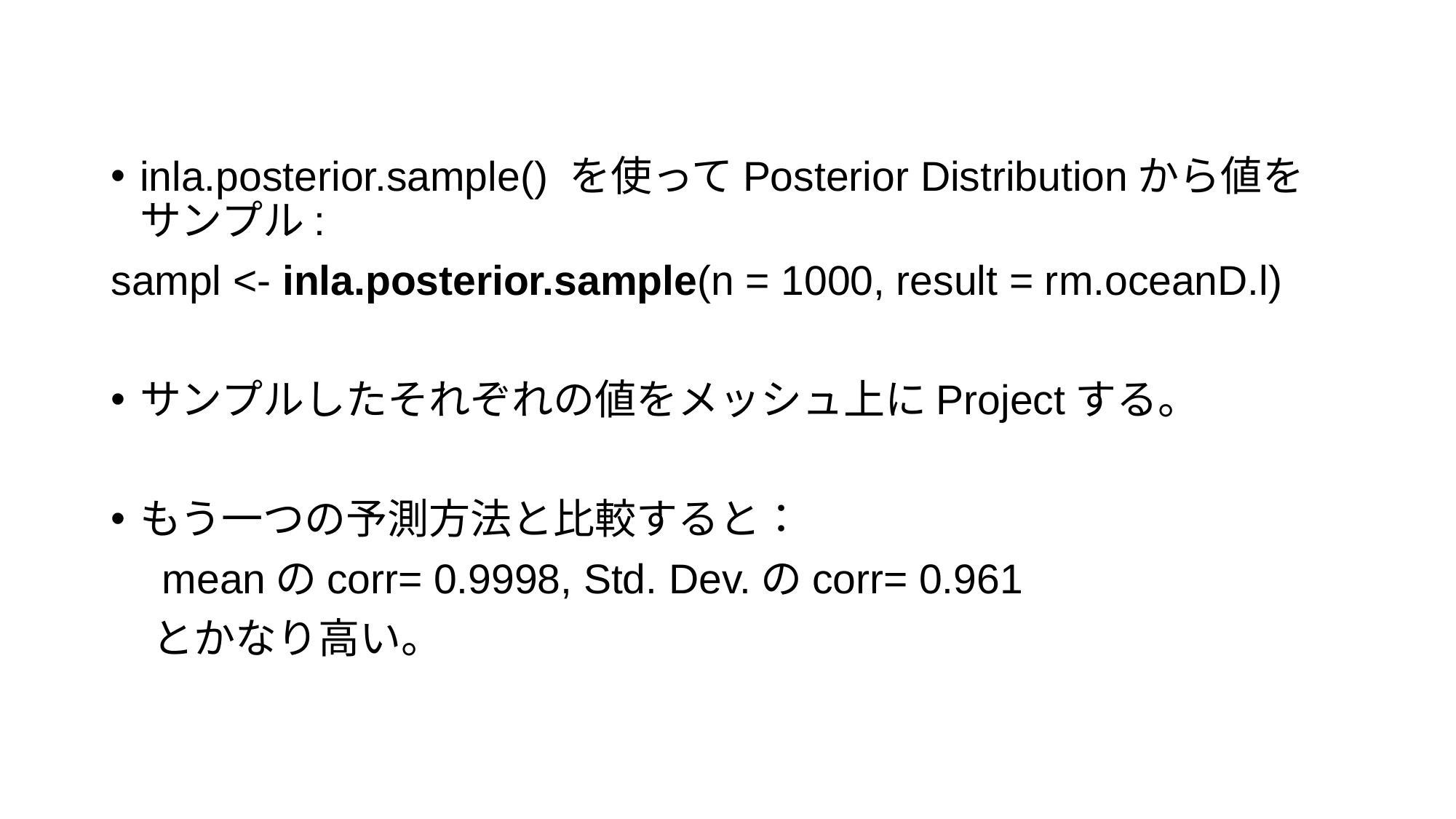

inla.posterior.sample() を使ってPosterior Distributionから値をサンプル:
sampl <- inla.posterior.sample(n = 1000, result = rm.oceanD.l)

サンプルしたそれぞれの値をメッシュ上にProjectする。

もう一つの予測方法と比較すると：
　meanのcorr= 0.9998, Std. Dev.のcorr= 0.961
　とかなり高い。